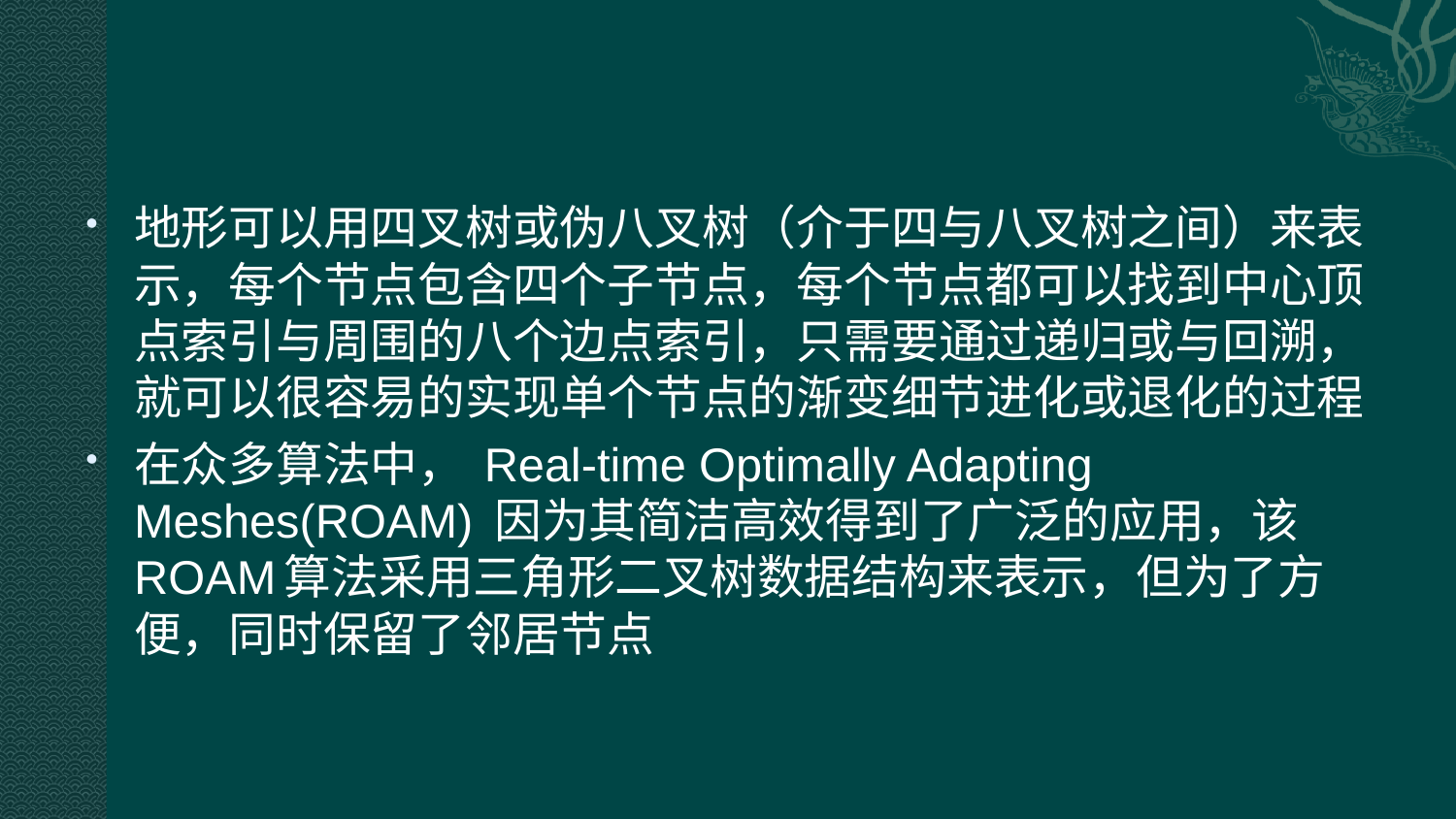

#
地形可以用四叉树或伪八叉树（介于四与八叉树之间）来表示，每个节点包含四个子节点，每个节点都可以找到中心顶点索引与周围的八个边点索引，只需要通过递归或与回溯，就可以很容易的实现单个节点的渐变细节进化或退化的过程
在众多算法中， Real-time Optimally Adapting Meshes(ROAM) 因为其简洁高效得到了广泛的应用，该ROAM算法采用三角形二叉树数据结构来表示，但为了方便，同时保留了邻居节点